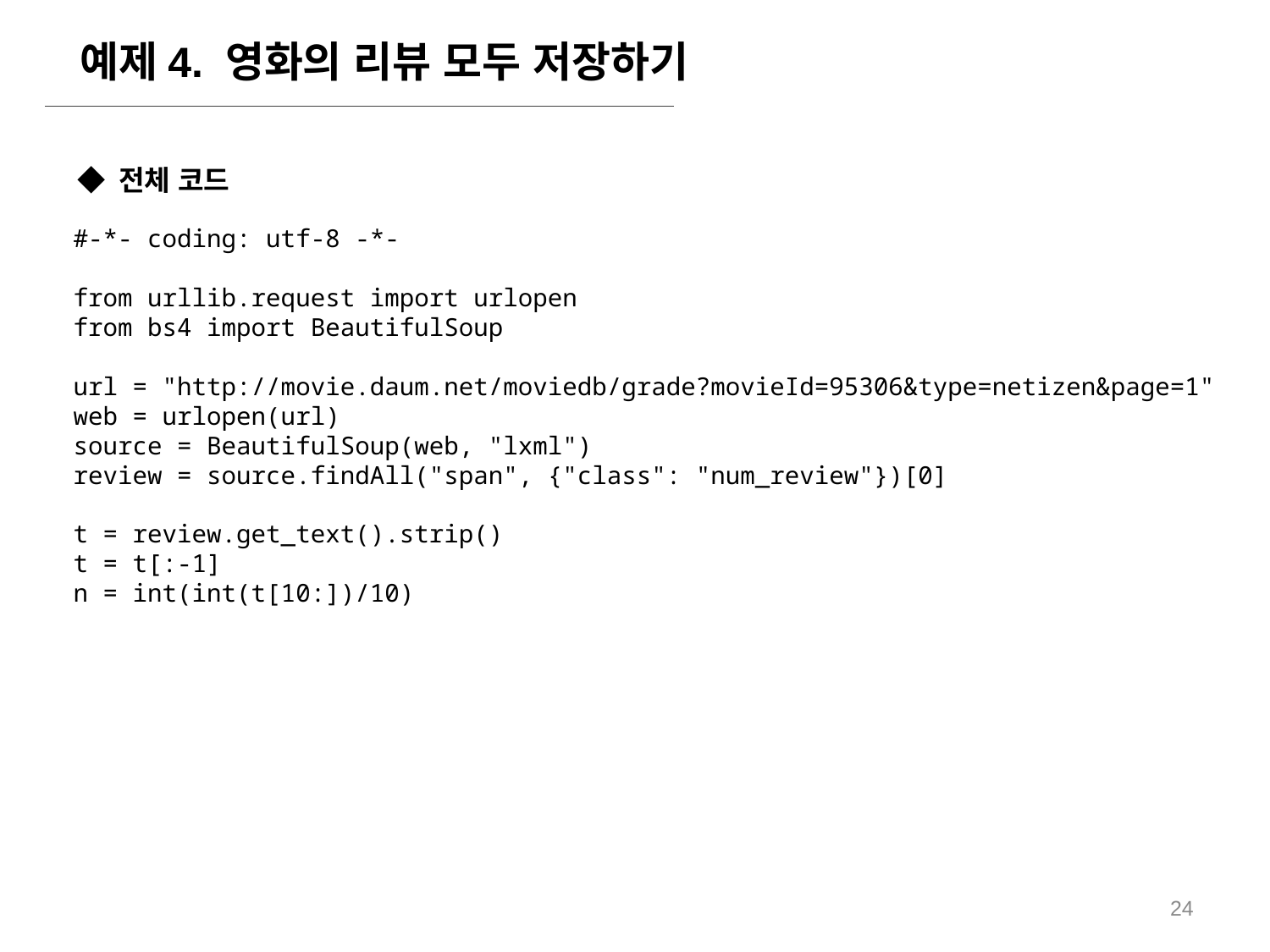

예제4. 영화의 리뷰 모두 저장하기
◆ 전체 코드
#-*- coding: utf-8 -*-

from urllib.request import urlopen
from bs4 import BeautifulSoup

url = "http://movie.daum.net/moviedb/grade?movieId=95306&type=netizen&page=1"
web = urlopen(url)
source = BeautifulSoup(web, "lxml")
review = source.findAll("span", {"class": "num_review"})[0]

t = review.get_text().strip()
t = t[:-1]
n = int(int(t[10:])/10)

24